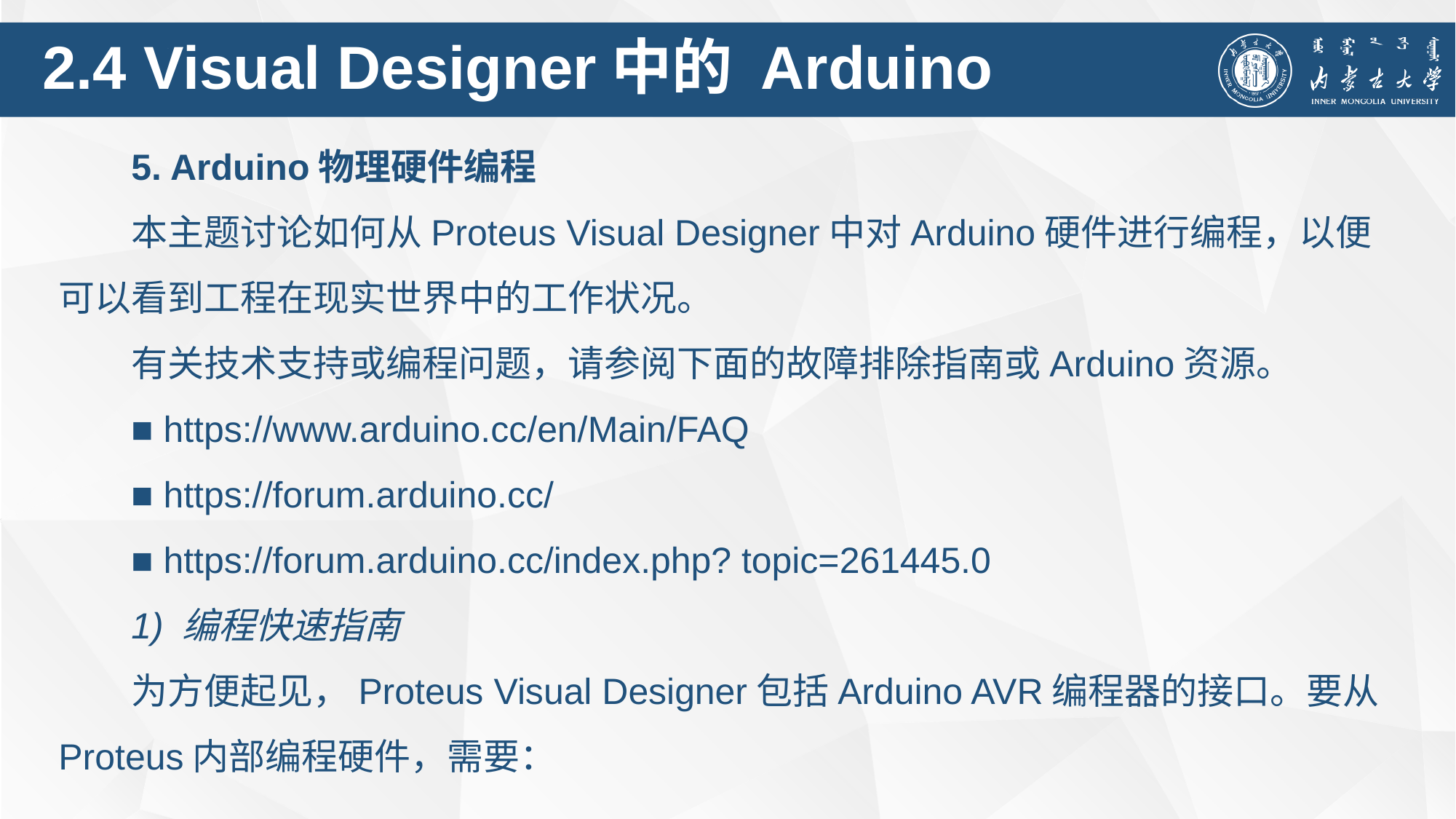

2.4 Visual Designer中的 Arduino

5. Arduino物理硬件编程
本主题讨论如何从Proteus Visual Designer中对Arduino硬件进行编程，以便可以看到工程在现实世界中的工作状况。
有关技术支持或编程问题，请参阅下面的故障排除指南或Arduino资源。
■ https://www.arduino.cc/en/Main/FAQ
■ https://forum.arduino.cc/
■ https://forum.arduino.cc/index.php? topic=261445.0
1) 编程快速指南
为方便起见，Proteus Visual Designer包括Arduino AVR编程器的接口。要从Proteus内部编程硬件，需要：